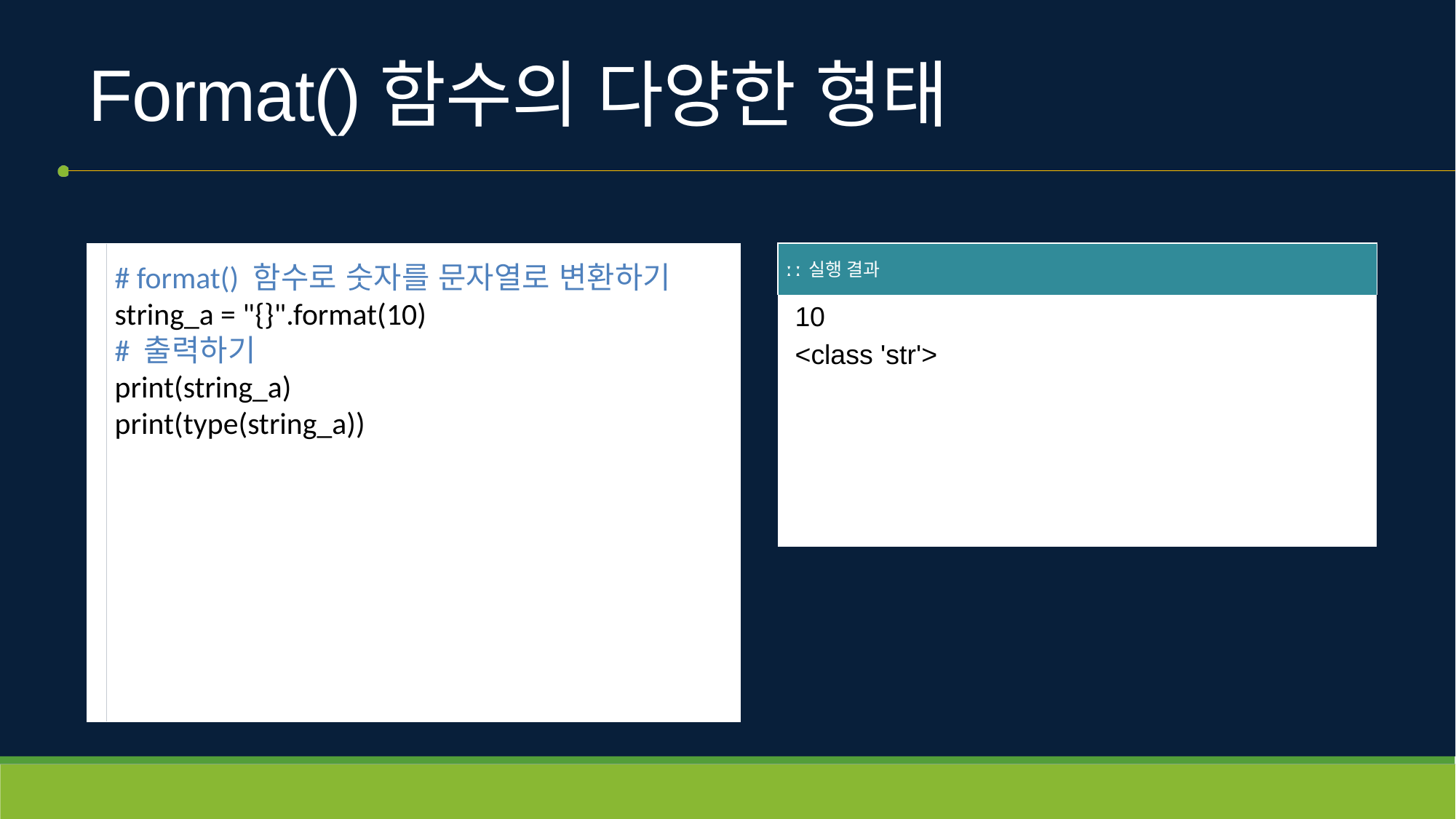

# Format()함수의 다양한 형태

# format() 함수로 숫자를 문자열로 변환하기
string_a = "{}".format(10)
# 출력하기
print(string_a)
print(type(string_a))

| ː ː 실행 결과 |
| --- |
| 10 <class 'str'> |